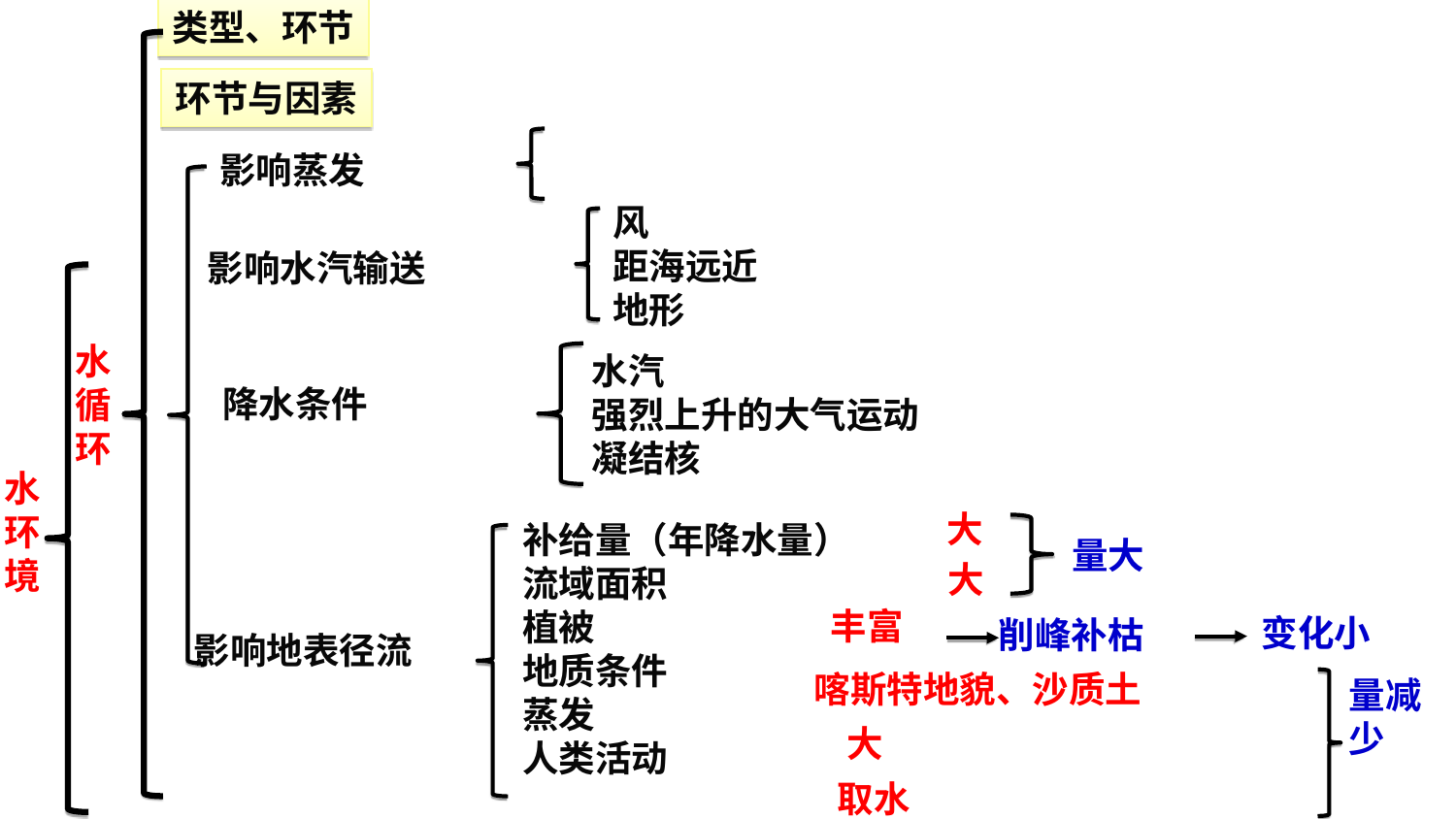

类型、环节

环节与因素

影响蒸发

风
距海远近
地形

影响水汽输送

水循环
水汽
强烈上升的大气运动
凝结核

降水条件
水环境
大
补给量（年降水量）
流域面积
植被
地质条件
蒸发
人类活动

量大
大
丰富
变化小
削峰补枯
影响地表径流
喀斯特地貌、沙质土
量减少

大
取水